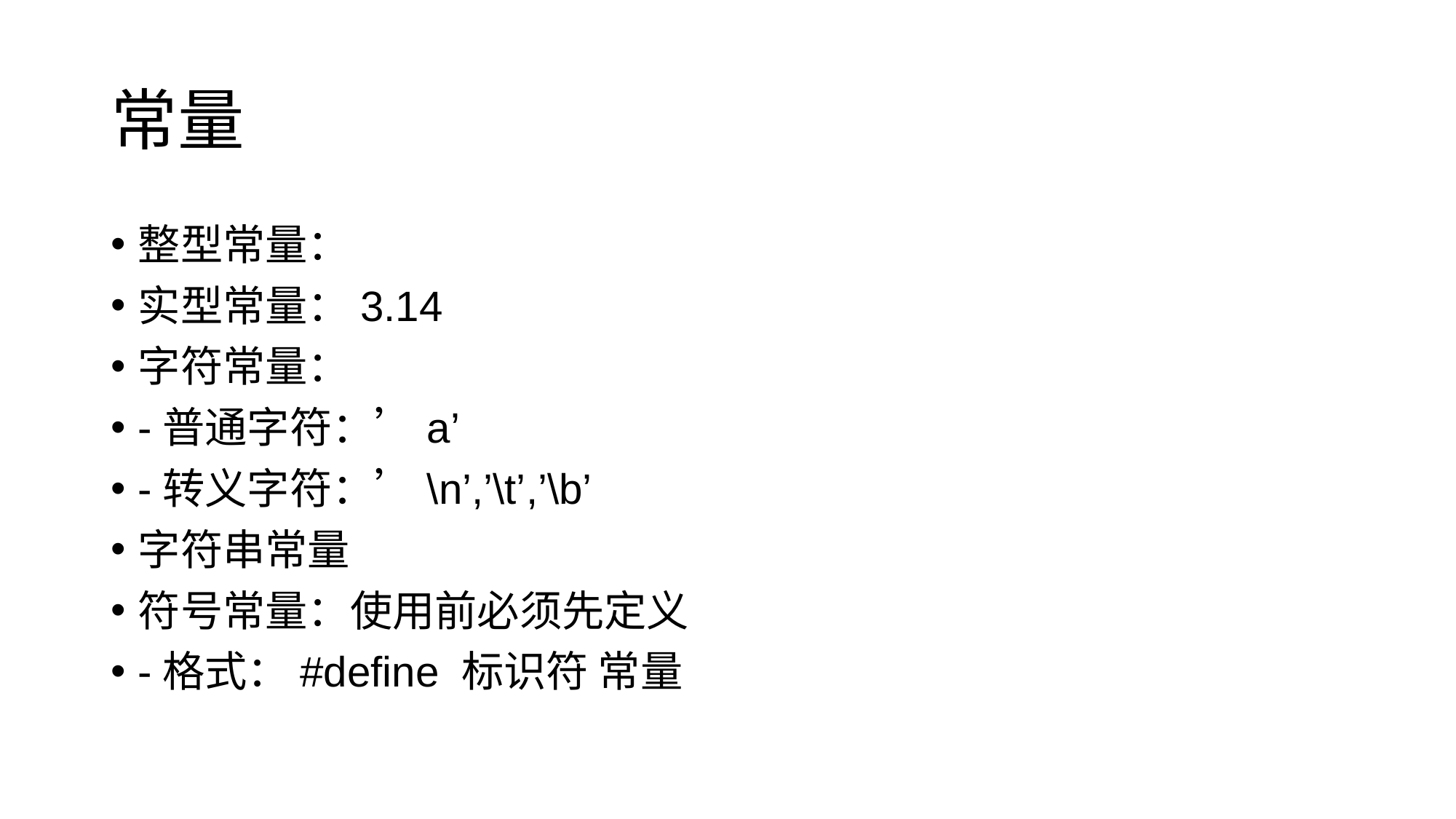

# 常量
整型常量：
实型常量：3.14
字符常量：
-普通字符：’a’
-转义字符：’\n’,’\t’,’\b’
字符串常量
符号常量：使用前必须先定义
-格式：#define 标识符 常量